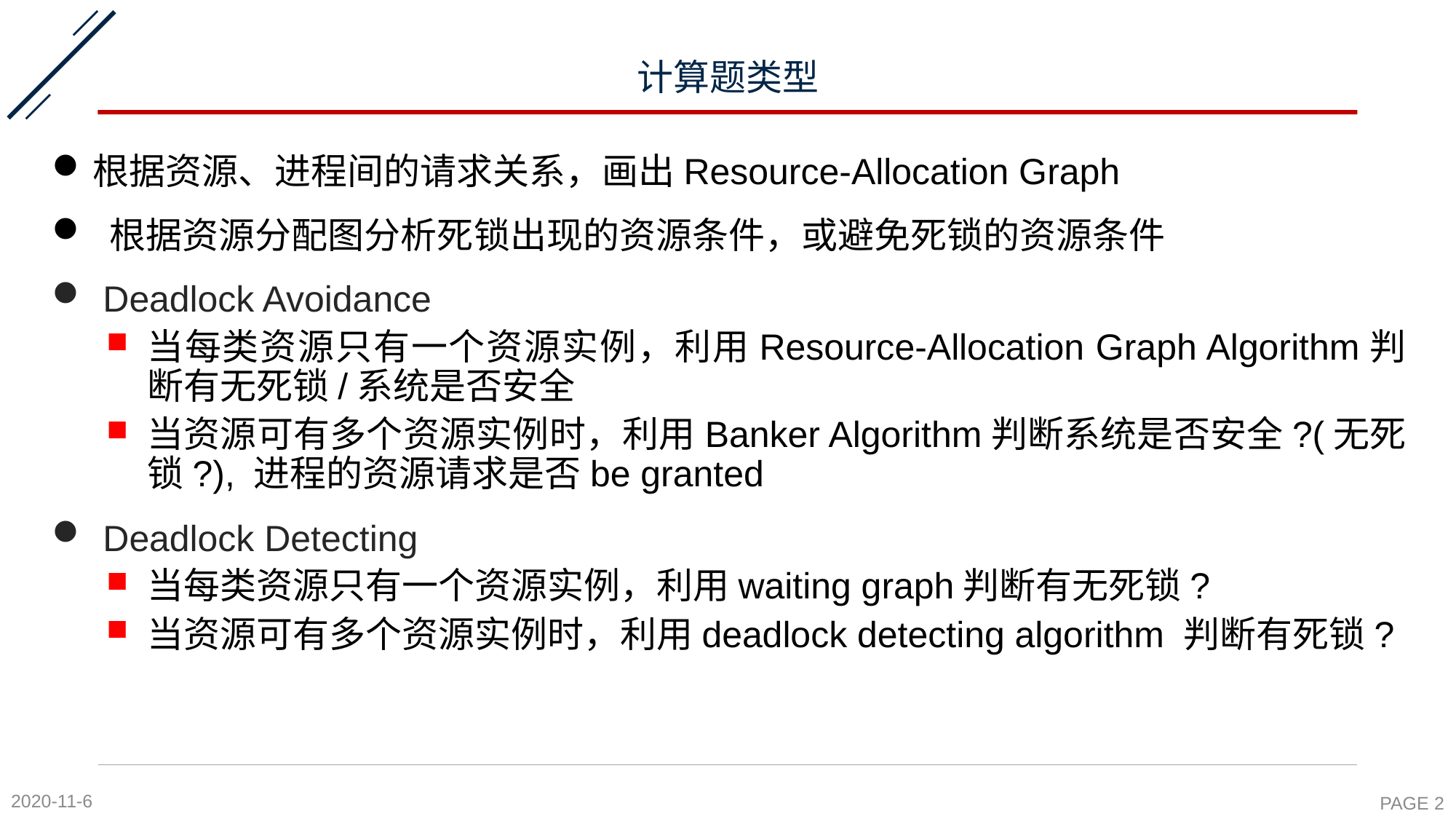

# 计算题类型
根据资源、进程间的请求关系，画出Resource-Allocation Graph
 根据资源分配图分析死锁出现的资源条件，或避免死锁的资源条件
 Deadlock Avoidance
当每类资源只有一个资源实例，利用Resource-Allocation Graph Algorithm判断有无死锁/系统是否安全
当资源可有多个资源实例时，利用Banker Algorithm判断系统是否安全?(无死锁?), 进程的资源请求是否be granted
 Deadlock Detecting
当每类资源只有一个资源实例，利用waiting graph判断有无死锁?
当资源可有多个资源实例时，利用deadlock detecting algorithm 判断有死锁?
2020-11-6
PAGE 2